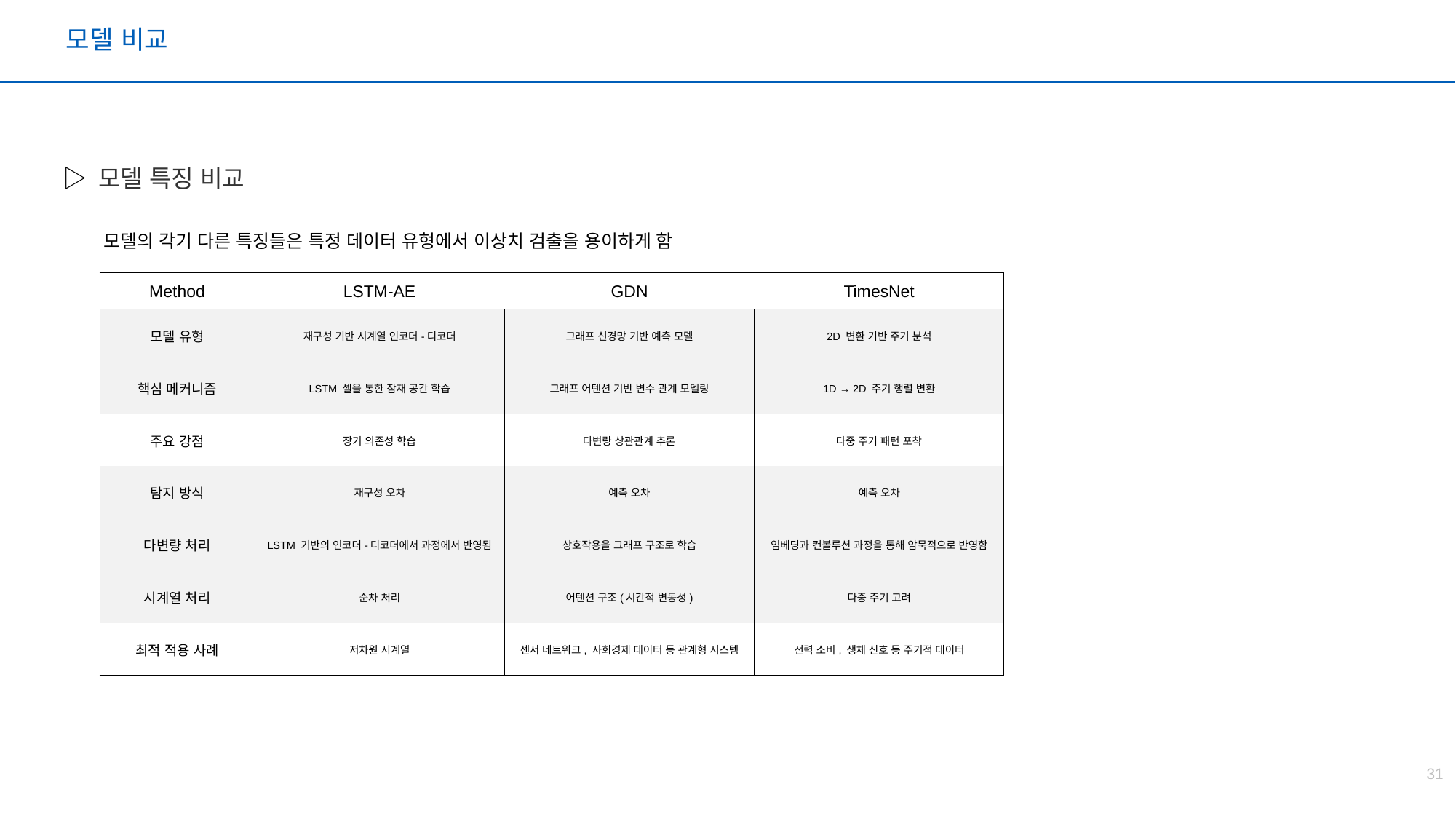

모델 비교
▷ 모델 특징 비교
모델의 각기 다른 특징들은 특정 데이터 유형에서 이상치 검출을 용이하게 함
| Method | LSTM-AE | GDN | TimesNet |
| --- | --- | --- | --- |
| 모델 유형 | 재구성 기반 시계열 인코더-디코더 | 그래프 신경망 기반 예측 모델 | 2D 변환 기반 주기 분석 |
| 핵심 메커니즘 | LSTM 셀을 통한 잠재 공간 학습 | 그래프 어텐션 기반 변수 관계 모델링 | 1D → 2D 주기 행렬 변환 |
| 주요 강점 | 장기 의존성 학습 | 다변량 상관관계 추론 | 다중 주기 패턴 포착 |
| 탐지 방식 | 재구성 오차 | 예측 오차 | 예측 오차 |
| 다변량 처리 | LSTM 기반의 인코더-디코더에서 과정에서 반영됨 | 상호작용을 그래프 구조로 학습 | 임베딩과 컨볼루션 과정을 통해 암묵적으로 반영함 |
| 시계열 처리 | 순차 처리 | 어텐션 구조(시간적 변동성) | 다중 주기 고려 |
| 최적 적용 사례 | 저차원 시계열 | 센서 네트워크, 사회경제 데이터 등 관계형 시스템 | 전력 소비, 생체 신호 등 주기적 데이터 |